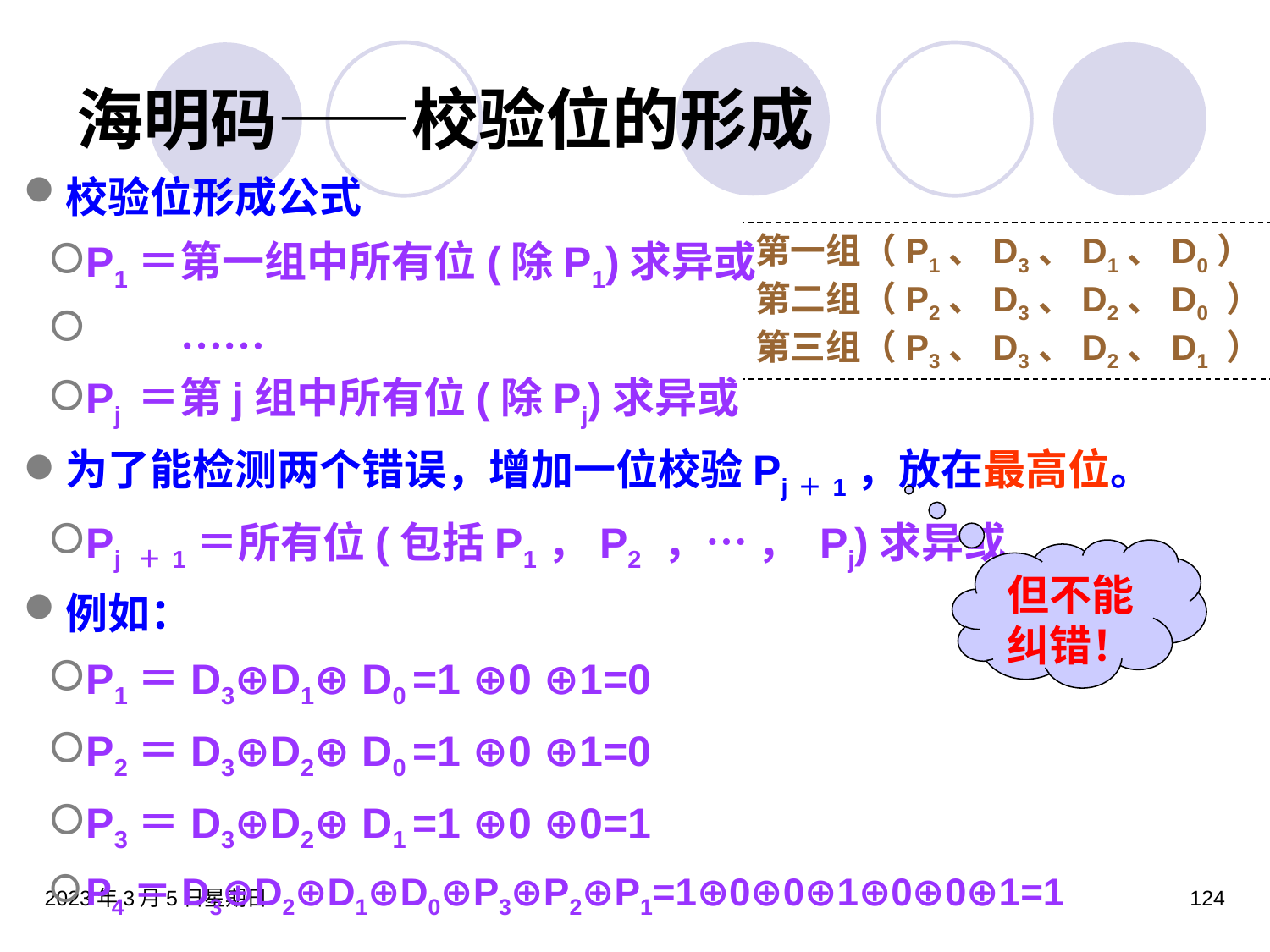

# 海明码——校验位的形成
校验位形成公式
P1＝第一组中所有位(除P1)求异或
        ……
Pj ＝第j组中所有位(除Pj)求异或
为了能检测两个错误，增加一位校验Pj＋1，放在最高位。
Pj ＋1＝所有位(包括P1，P2 ，… ， Pj)求异或
例如：
P1＝D3⊕D1⊕ D0 =1 ⊕0 ⊕1=0
P2＝D3⊕D2⊕ D0 =1 ⊕0 ⊕1=0
P3＝D3⊕D2⊕ D1 =1 ⊕0 ⊕0=1
P4＝D3⊕D2⊕D1⊕D0⊕P3⊕P2⊕P1=1⊕0⊕0⊕1⊕0⊕0⊕1=1
第一组（P1、D3、D1、D0）
第二组（P2、D3、D2、D0 ）
第三组（P3、D3、D2、D1 ）
但不能纠错！
2023年3月5日星期日
124